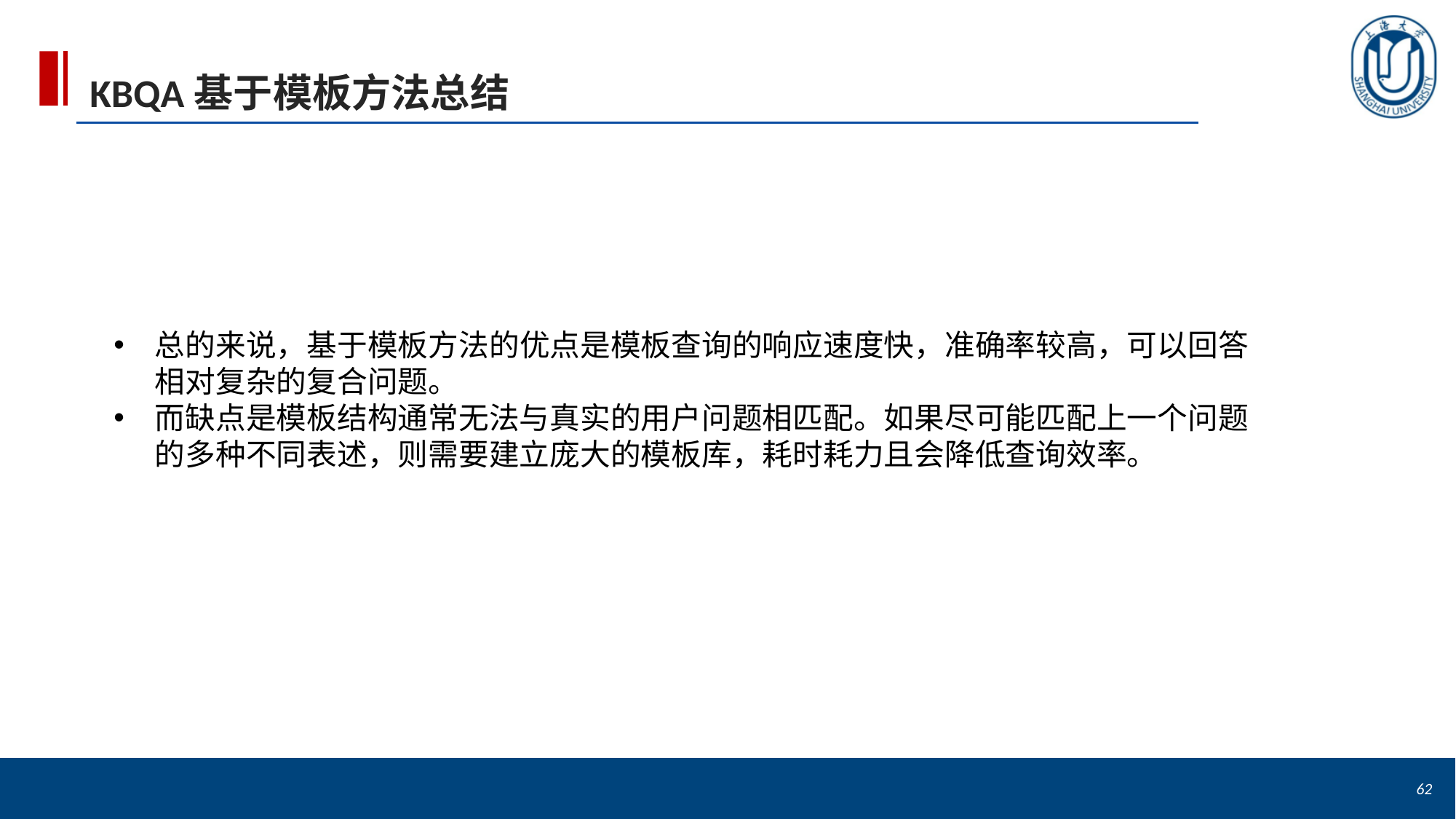

# KBQA基于模板方法总结
总的来说，基于模板方法的优点是模板查询的响应速度快，准确率较高，可以回答相对复杂的复合问题。
而缺点是模板结构通常无法与真实的用户问题相匹配。如果尽可能匹配上一个问题的多种不同表述，则需要建立庞大的模板库，耗时耗力且会降低查询效率。
62